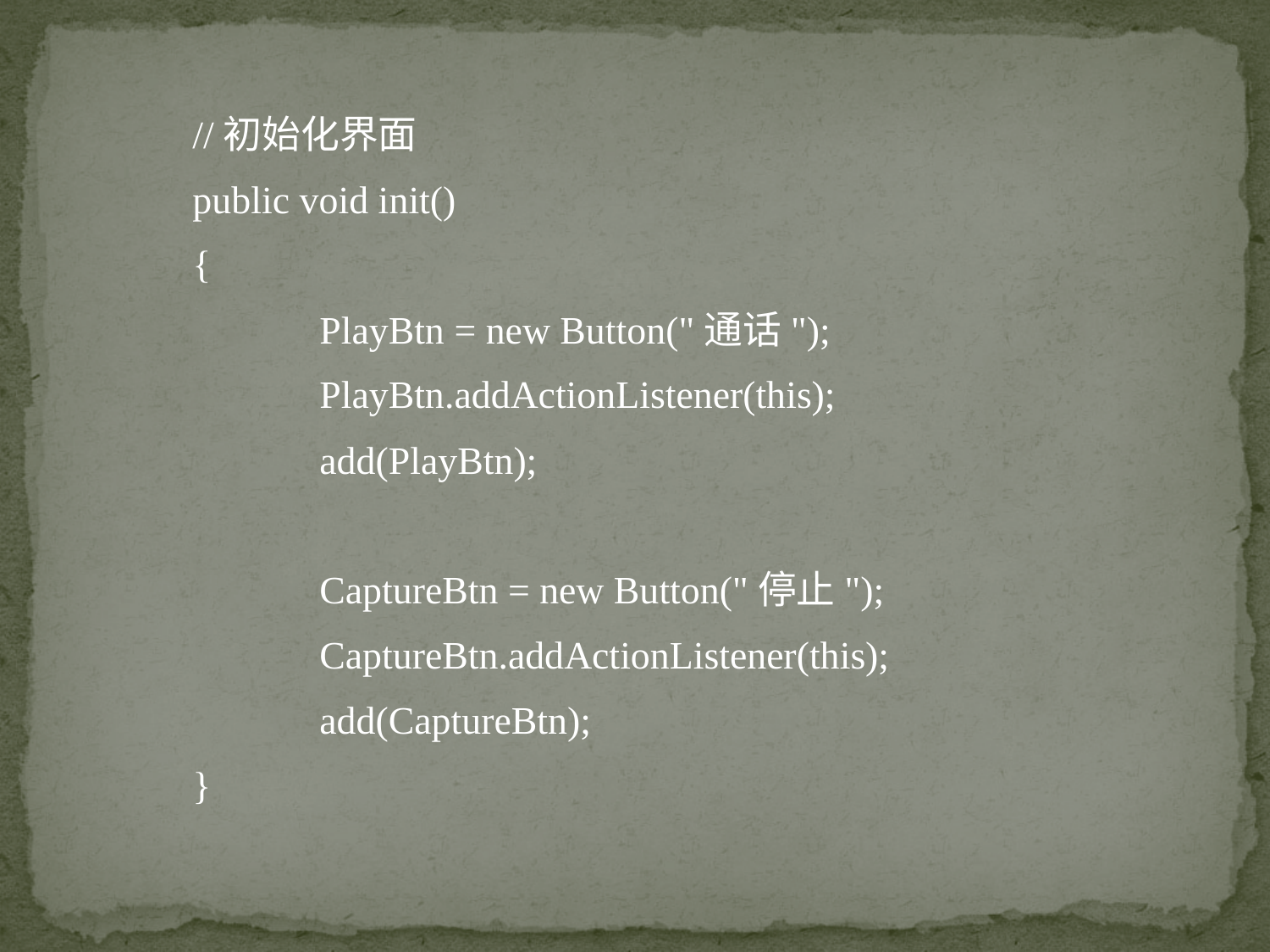

//初始化界面
public void init()
{
	PlayBtn = new Button("通话");
	PlayBtn.addActionListener(this);
	add(PlayBtn);

	CaptureBtn = new Button("停止");
	CaptureBtn.addActionListener(this);
	add(CaptureBtn);
}